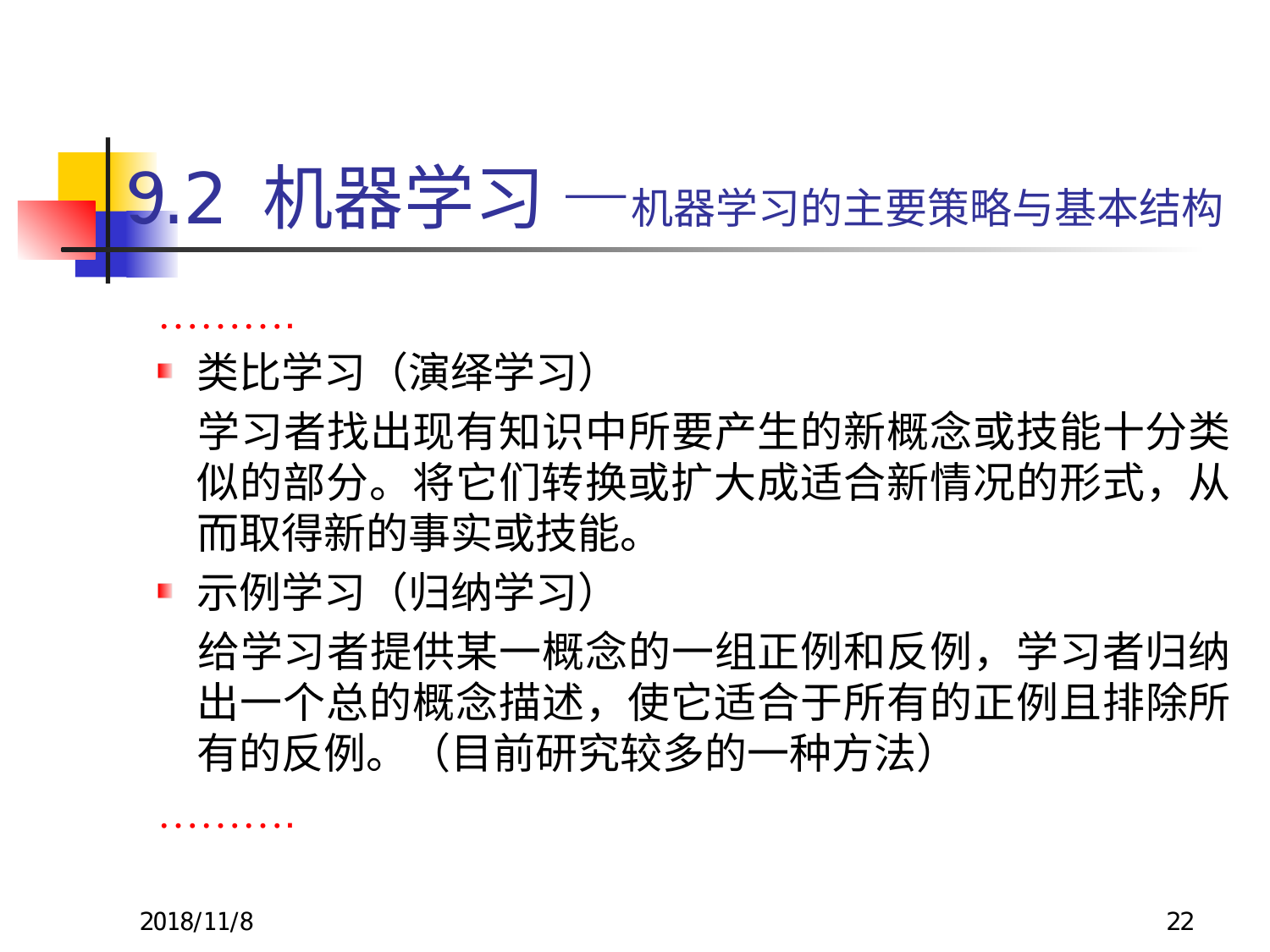

# 9.2 机器学习 —机器学习的主要策略与基本结构
……….
类比学习（演绎学习）
	学习者找出现有知识中所要产生的新概念或技能十分类似的部分。将它们转换或扩大成适合新情况的形式，从而取得新的事实或技能。
示例学习（归纳学习）
	给学习者提供某一概念的一组正例和反例，学习者归纳出一个总的概念描述，使它适合于所有的正例且排除所有的反例。（目前研究较多的一种方法）
……….
2018/11/8
22